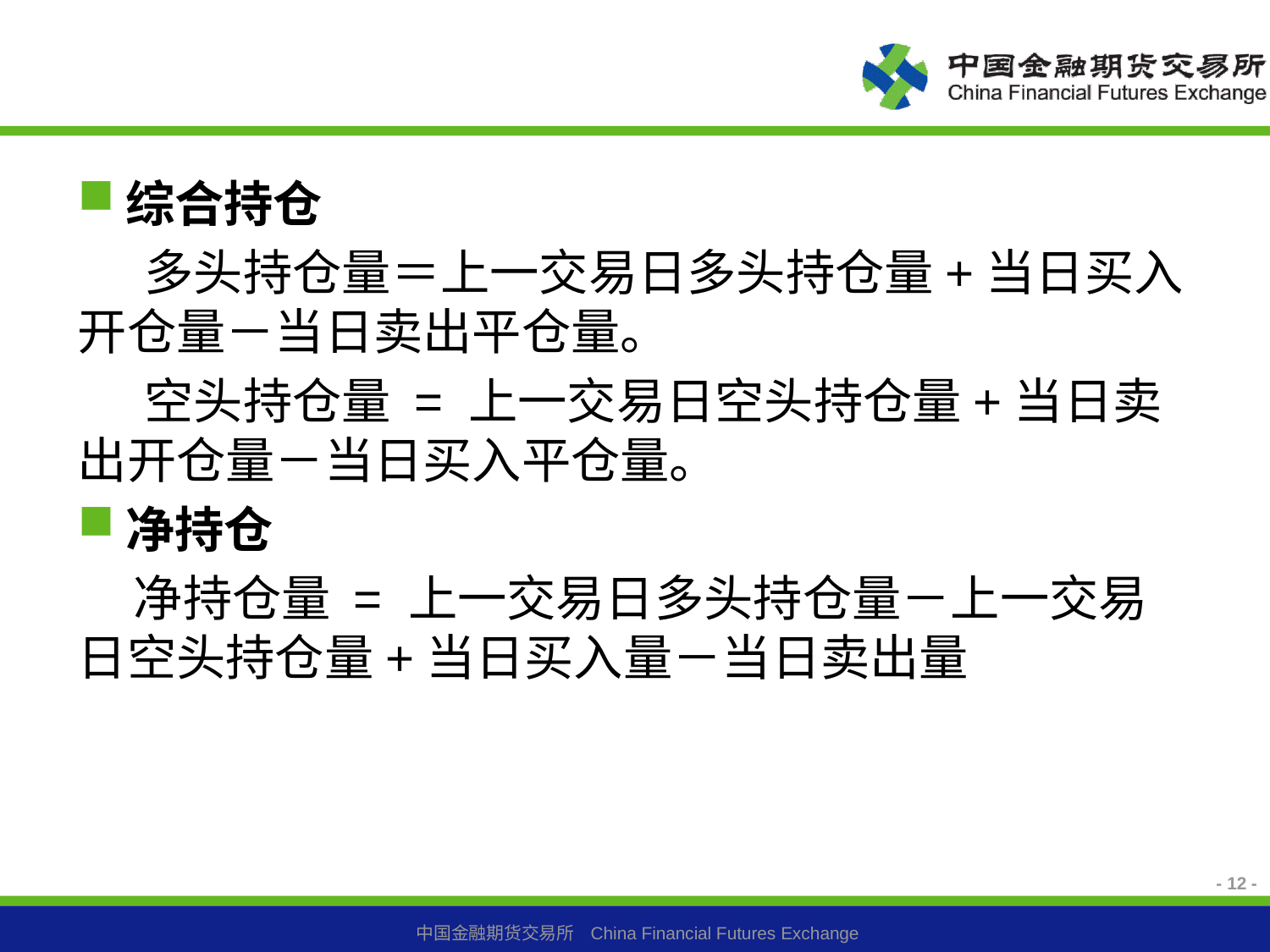

#
综合持仓
     多头持仓量＝上一交易日多头持仓量+当日买入开仓量－当日卖出平仓量。
     空头持仓量 = 上一交易日空头持仓量+当日卖出开仓量－当日买入平仓量。
净持仓
    净持仓量 = 上一交易日多头持仓量－上一交易日空头持仓量+当日买入量－当日卖出量
- 12 -